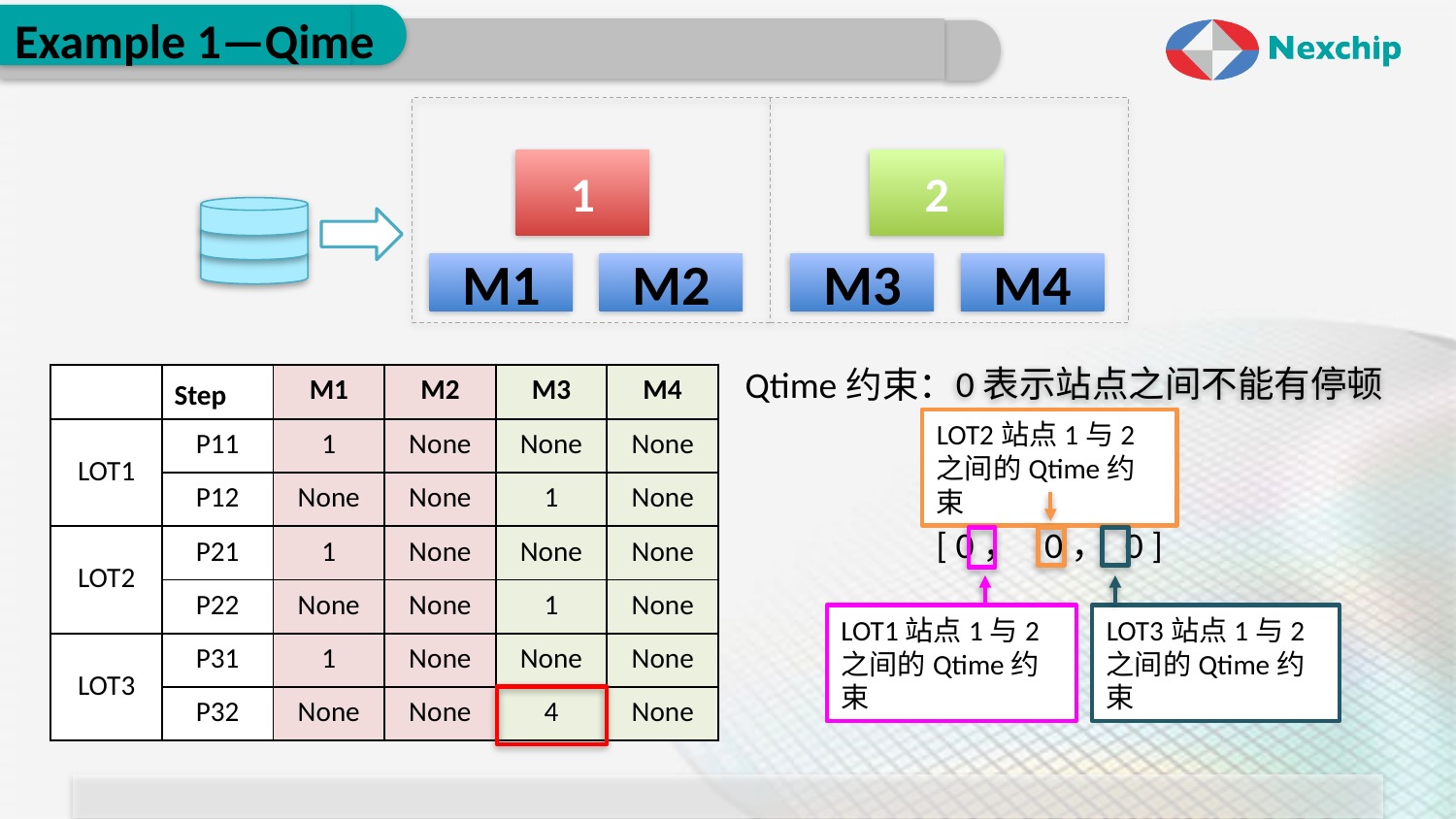

# Example 1—Qime

1
2

M1
M2
M3
M4
Qtime约束：
0表示站点之间不能有停顿
|  | Step | M1 | M2 | M3 | M4 |
| --- | --- | --- | --- | --- | --- |
| LOT1 | P11 | 1 | None | None | None |
|  | P12 | None | None | 1 | None |
| LOT2 | P21 | 1 | None | None | None |
|  | P22 | None | None | 1 | None |
| LOT3 | P31 | 1 | None | None | None |
|  | P32 | None | None | 4 | None |
LOT2站点1与2之间的Qtime约束
[ 0，  0， 0 ]

LOT3站点1与2之间的Qtime约束
LOT1站点1与2之间的Qtime约束